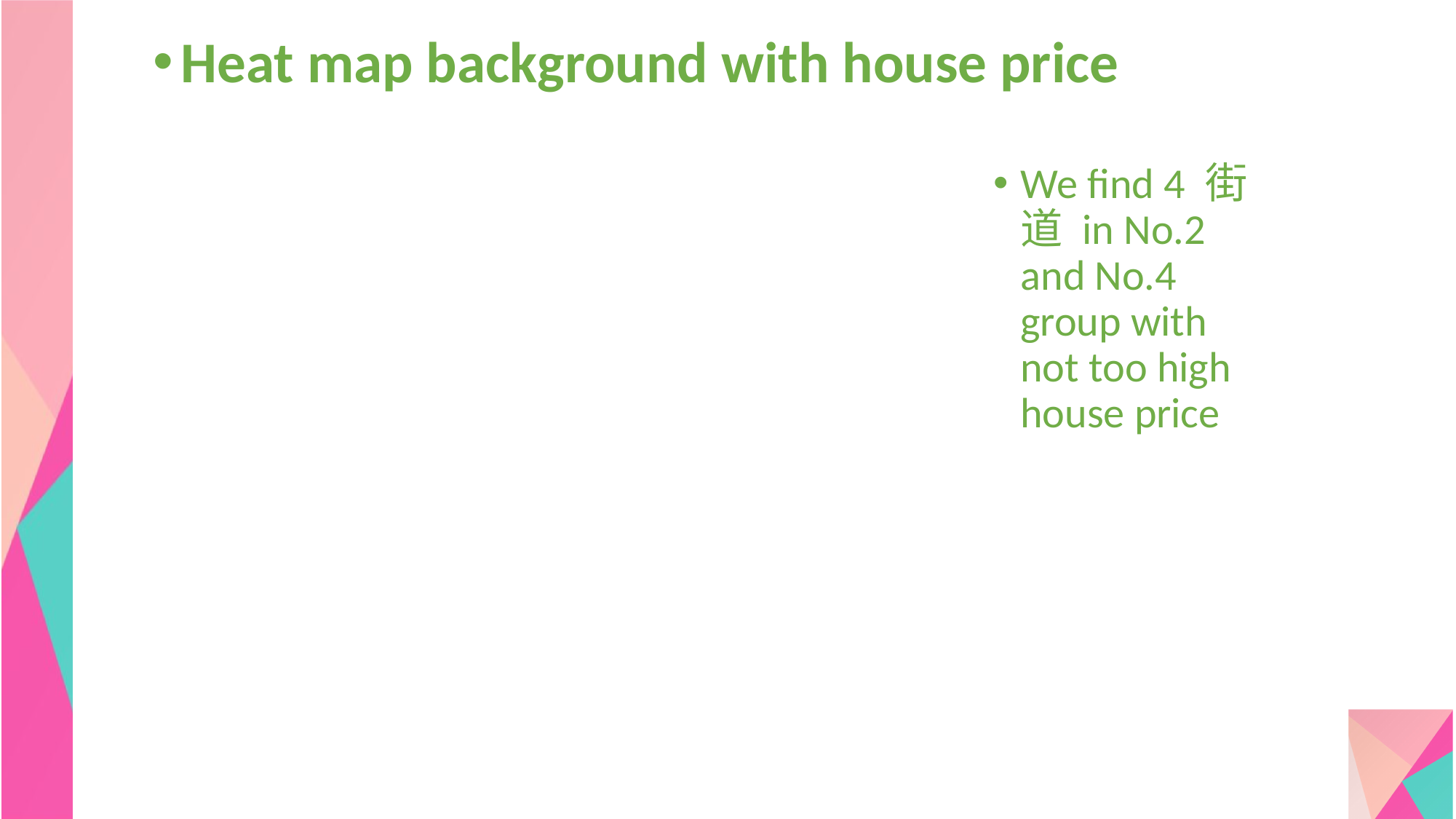

Heat map background with house price

We find 4 街道 in No.2 and No.4 group with not too high house price